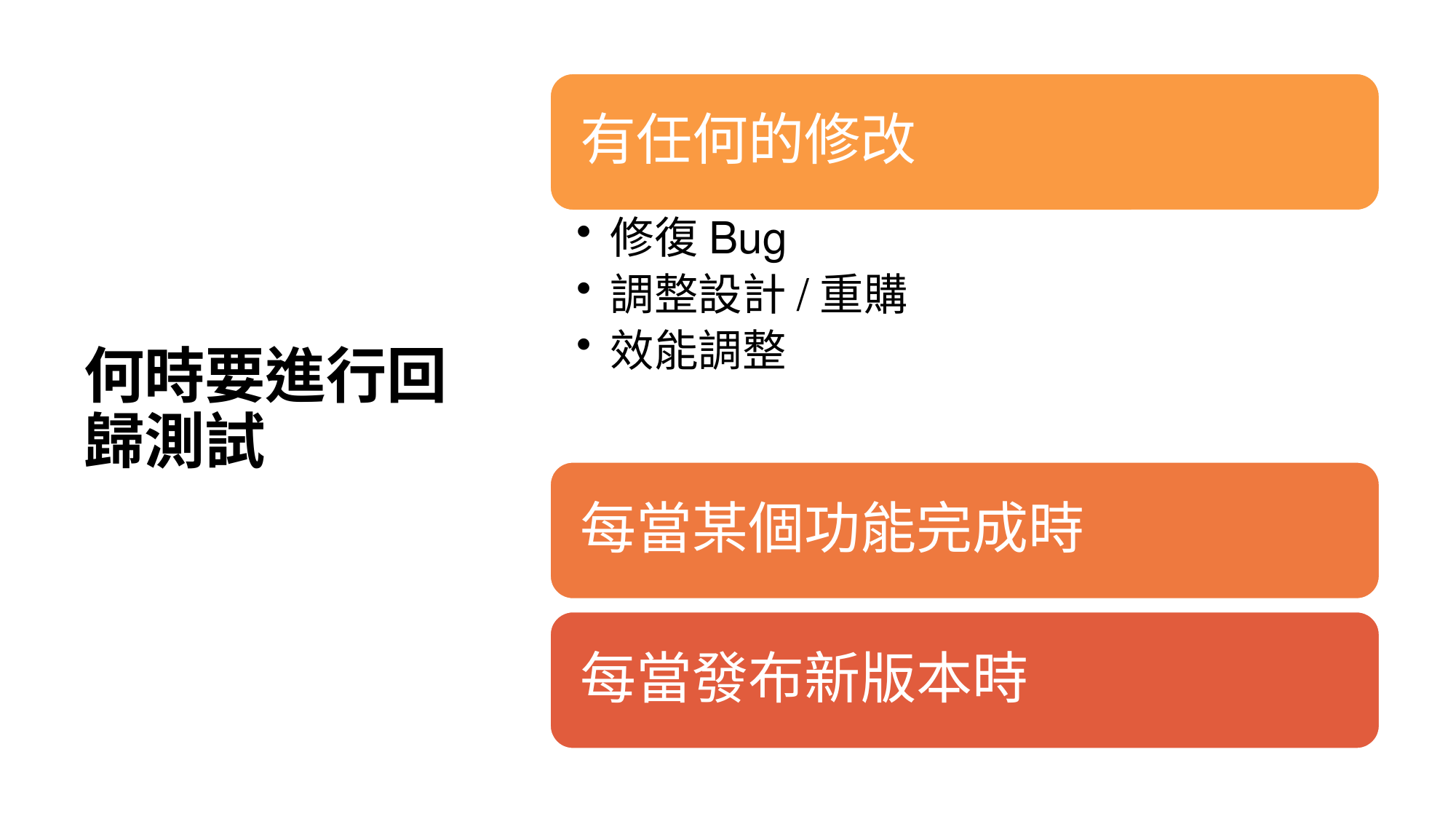

# 何時要進行回歸測試
有任何的修改
修復Bug
調整設計/重購
效能調整
每當某個功能完成時
每當發布新版本時